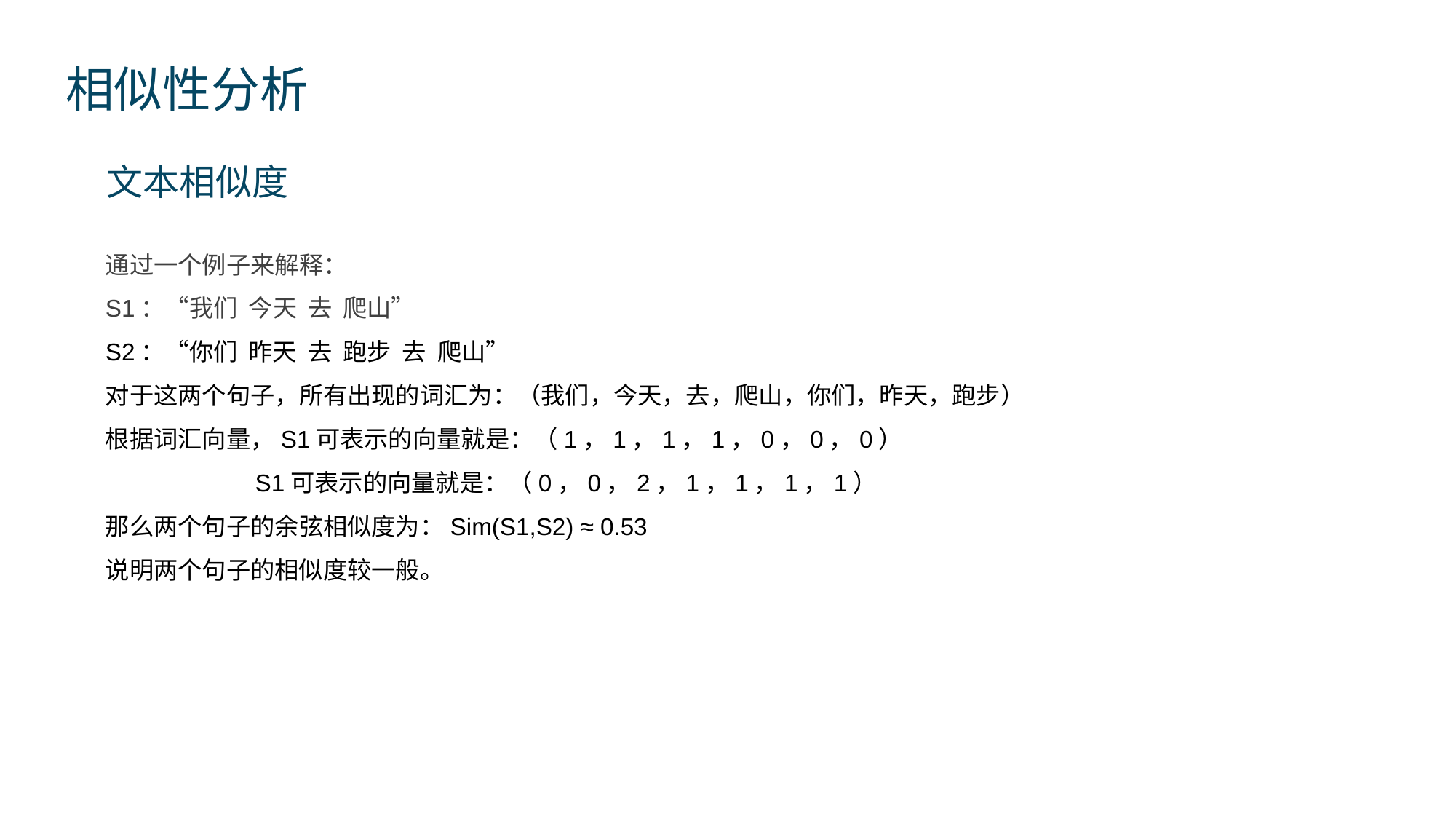

相似性分析
文本相似度
A
通过一个例子来解释：
S1：“我们  今天  去  爬山”
S2：“你们  昨天  去  跑步  去  爬山”
对于这两个句子，所有出现的词汇为：（我们，今天，去，爬山，你们，昨天，跑步）
根据词汇向量，S1可表示的向量就是：（1，1，1，1，0，0，0）
	      S1可表示的向量就是：（0，0，2，1，1，1，1）
那么两个句子的余弦相似度为：Sim(S1,S2) ≈ 0.53
说明两个句子的相似度较一般。